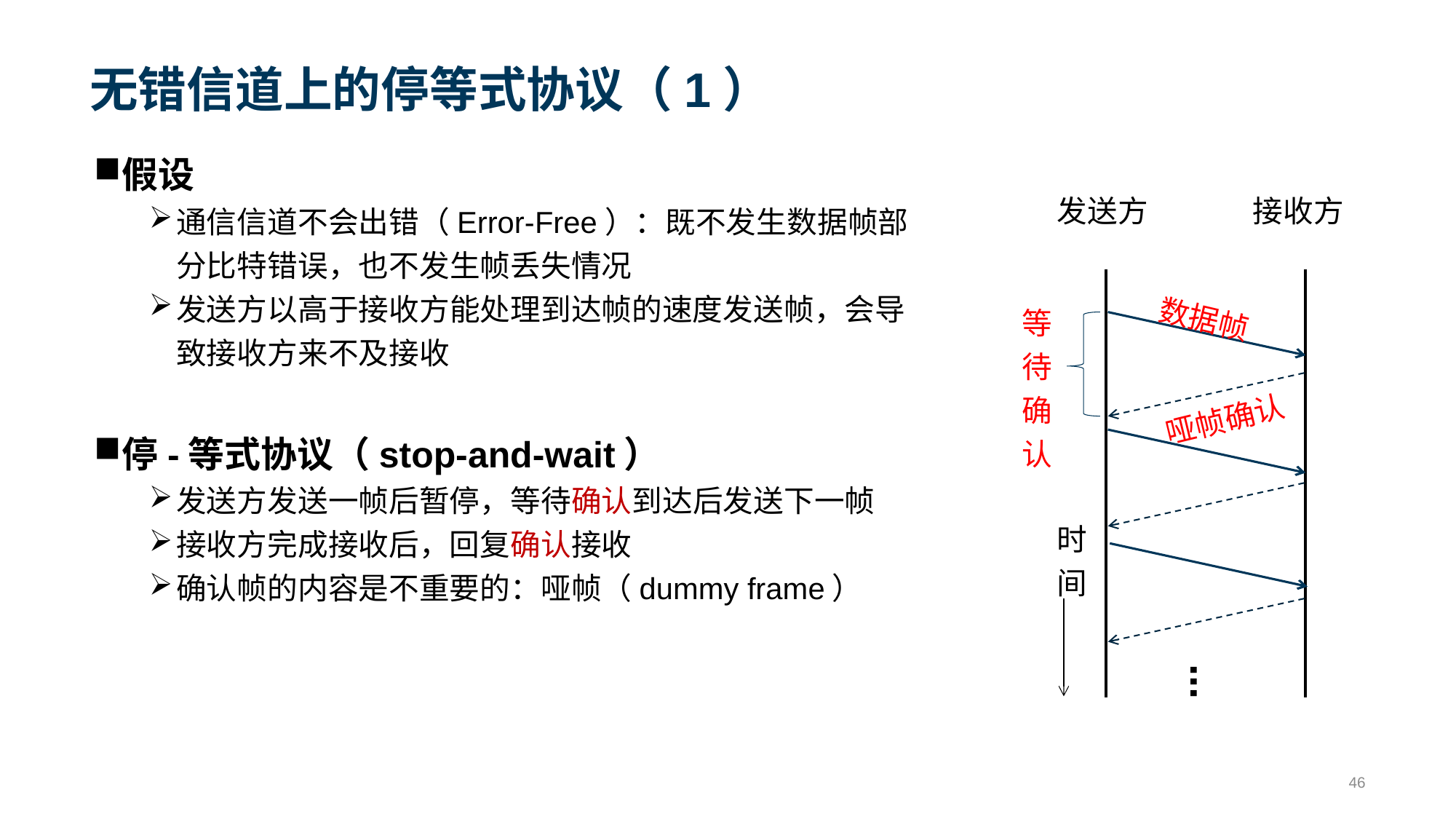

# 无错信道上的停等式协议（1）
假设
通信信道不会出错（Error-Free）：既不发生数据帧部分比特错误，也不发生帧丢失情况
发送方以高于接收方能处理到达帧的速度发送帧，会导致接收方来不及接收

停-等式协议（stop-and-wait）
发送方发送一帧后暂停，等待确认到达后发送下一帧
接收方完成接收后，回复确认接收
确认帧的内容是不重要的：哑帧（dummy frame）

发送方
接收方
数据帧
等待确认

哑帧确认
时间
...
46